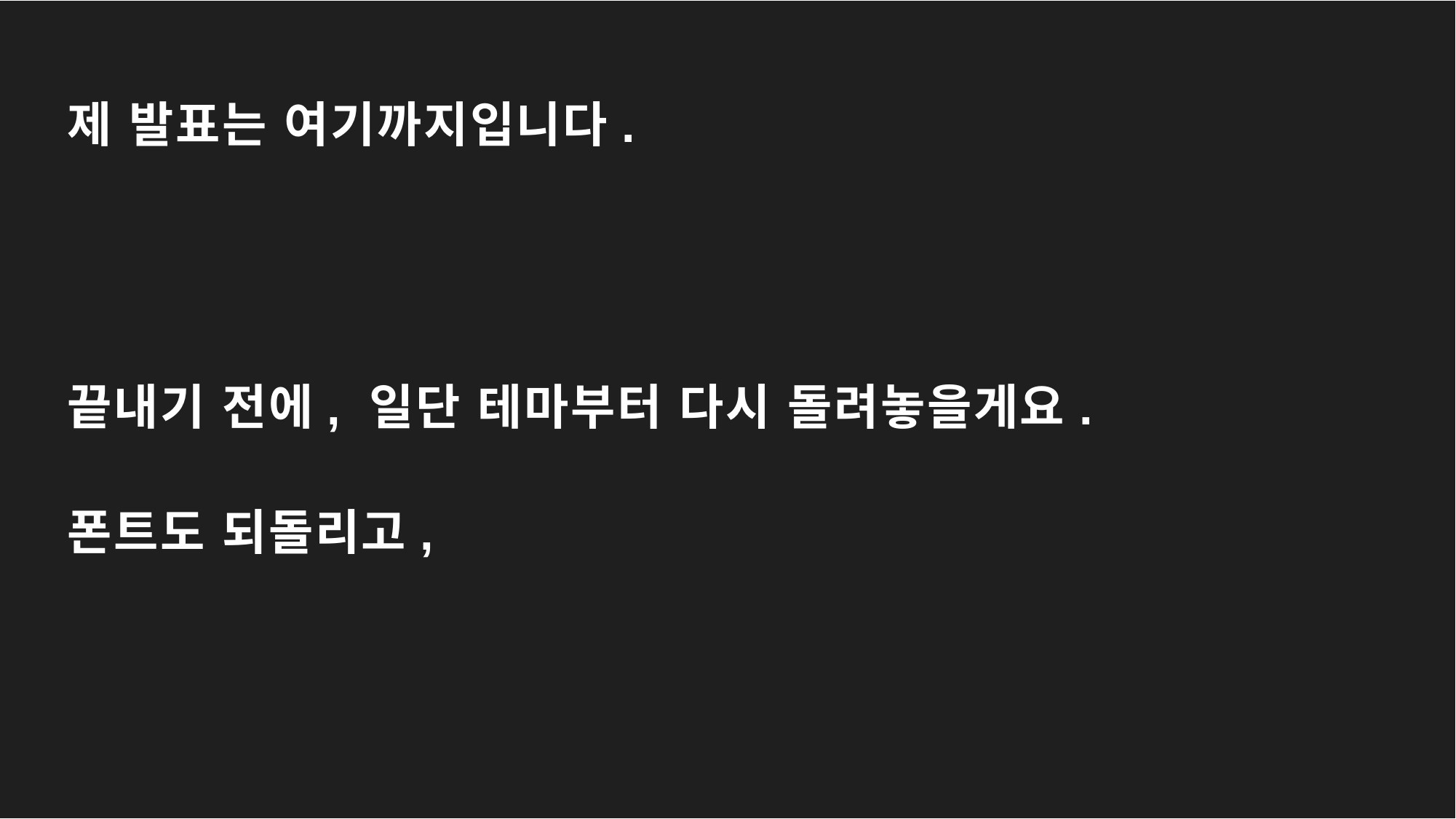

제 발표는 여기까지입니다.
끝내기 전에, 일단 테마부터 다시 돌려놓을게요.
폰트도 되돌리고,